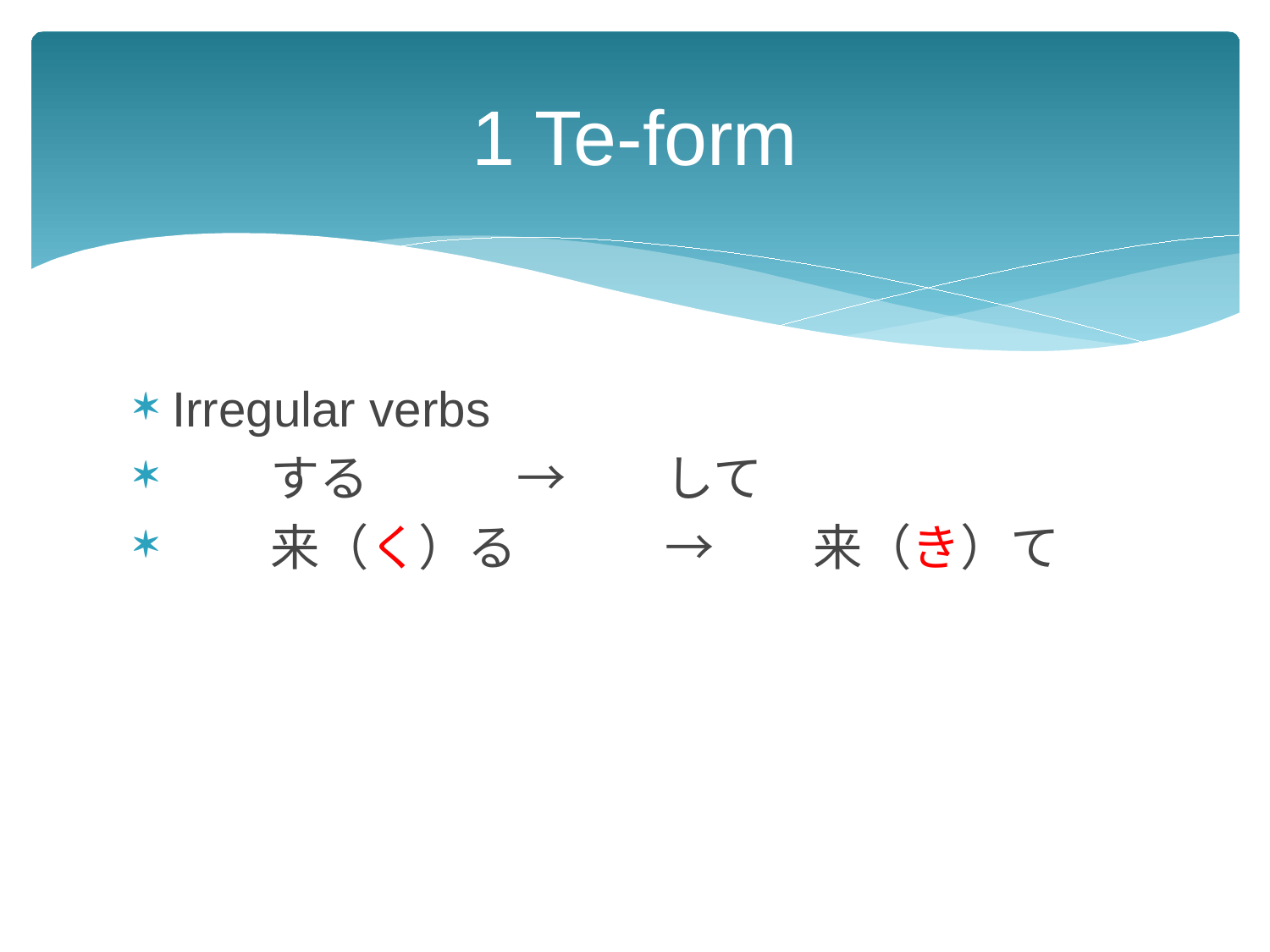

# 1 Te-form
Irregular verbs
　　する　　　→　　して
　　来（く）る　　　→　　来（き）て